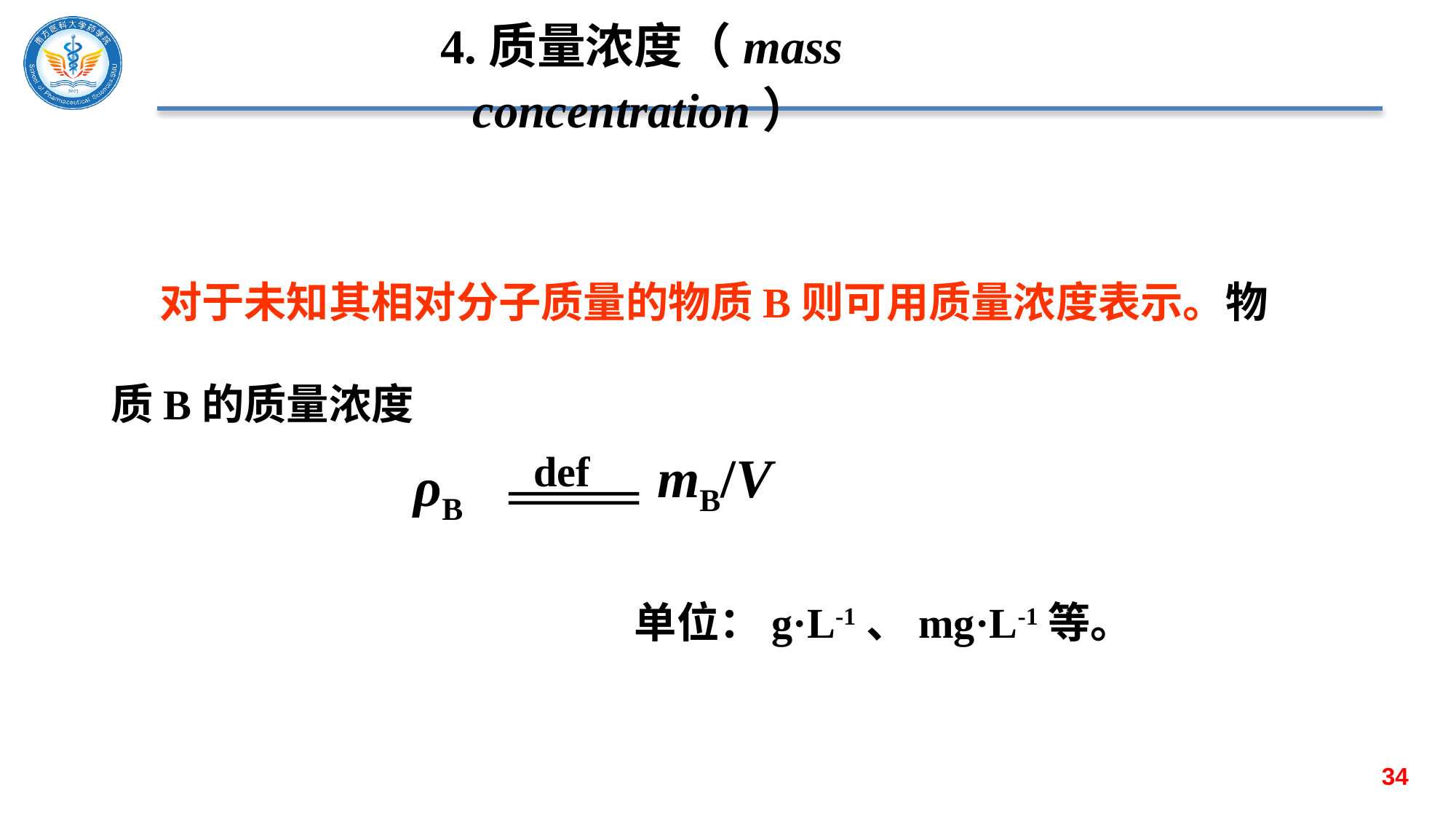

# 4.质量浓度（mass concentration）
    对于未知其相对分子质量的物质B则可用质量浓度表示。物质B的质量浓度
mB/V
def
ρB

单位：g·L-1、mg·L-1等。
34